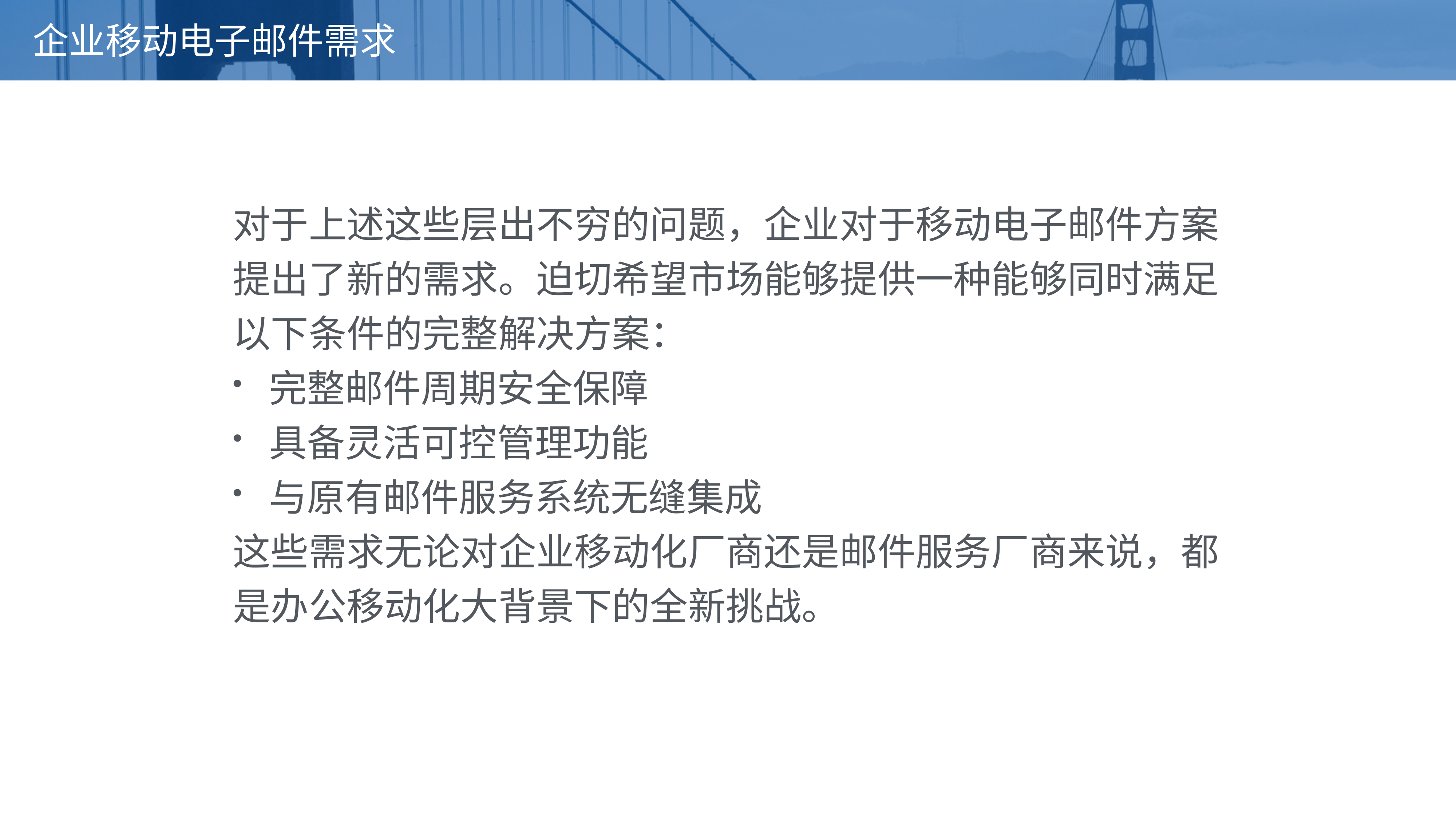

# 企业移动电子邮件需求
5
对于上述这些层出不穷的问题，企业对于移动电子邮件方案提出了新的需求。迫切希望市场能够提供一种能够同时满足以下条件的完整解决方案：
完整邮件周期安全保障
具备灵活可控管理功能
与原有邮件服务系统无缝集成
这些需求无论对企业移动化厂商还是邮件服务厂商来说，都是办公移动化大背景下的全新挑战。